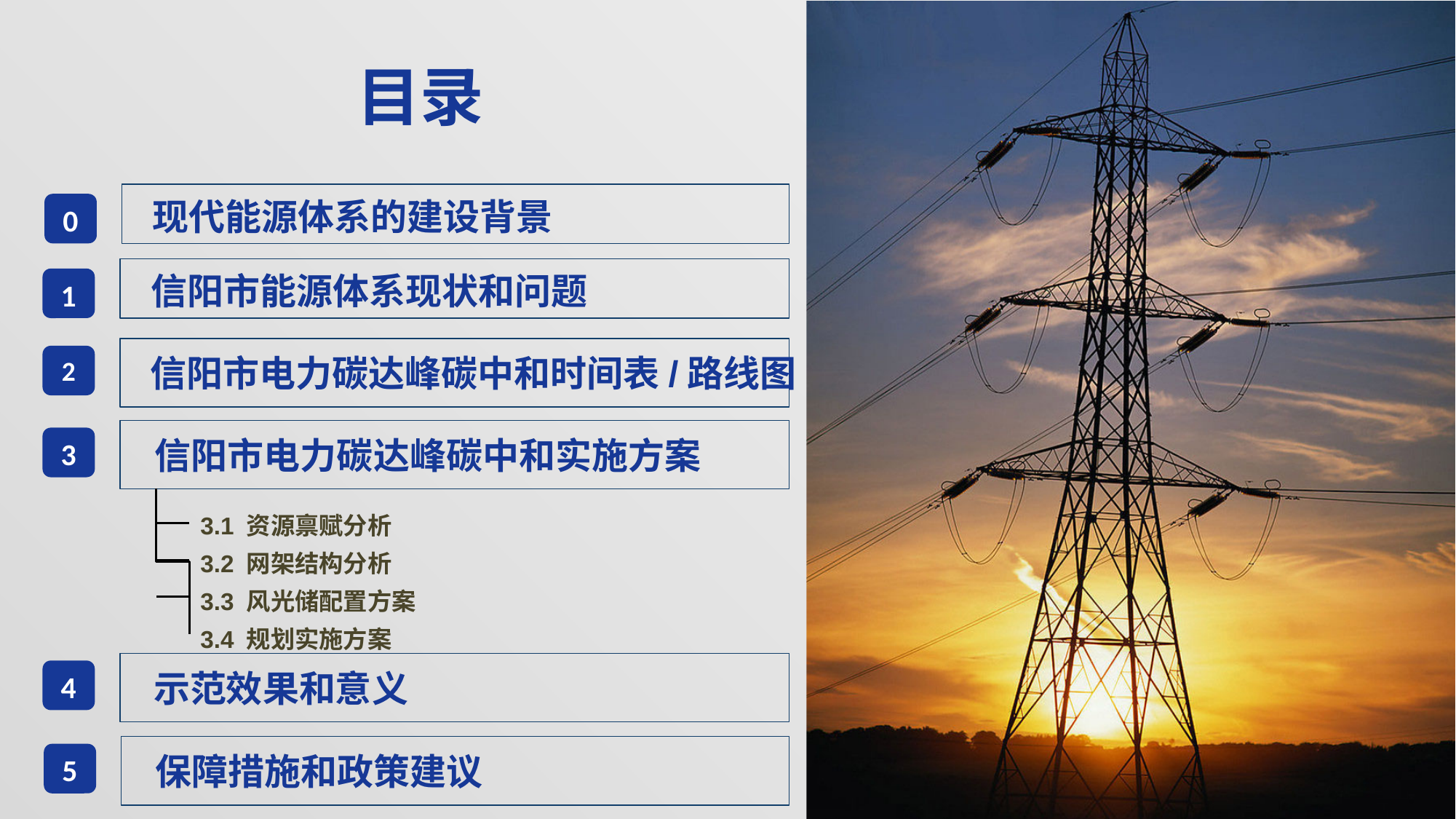

目录

现代能源体系的建设背景
0

信阳市能源体系现状和问题
1

信阳市电力碳达峰碳中和时间表/路线图
2

信阳市电力碳达峰碳中和实施方案
3

3.1 资源禀赋分析
3.2 网架结构分析
3.3 风光储配置方案
3.4 规划实施方案

示范效果和意义
4

保障措施和政策建议
5